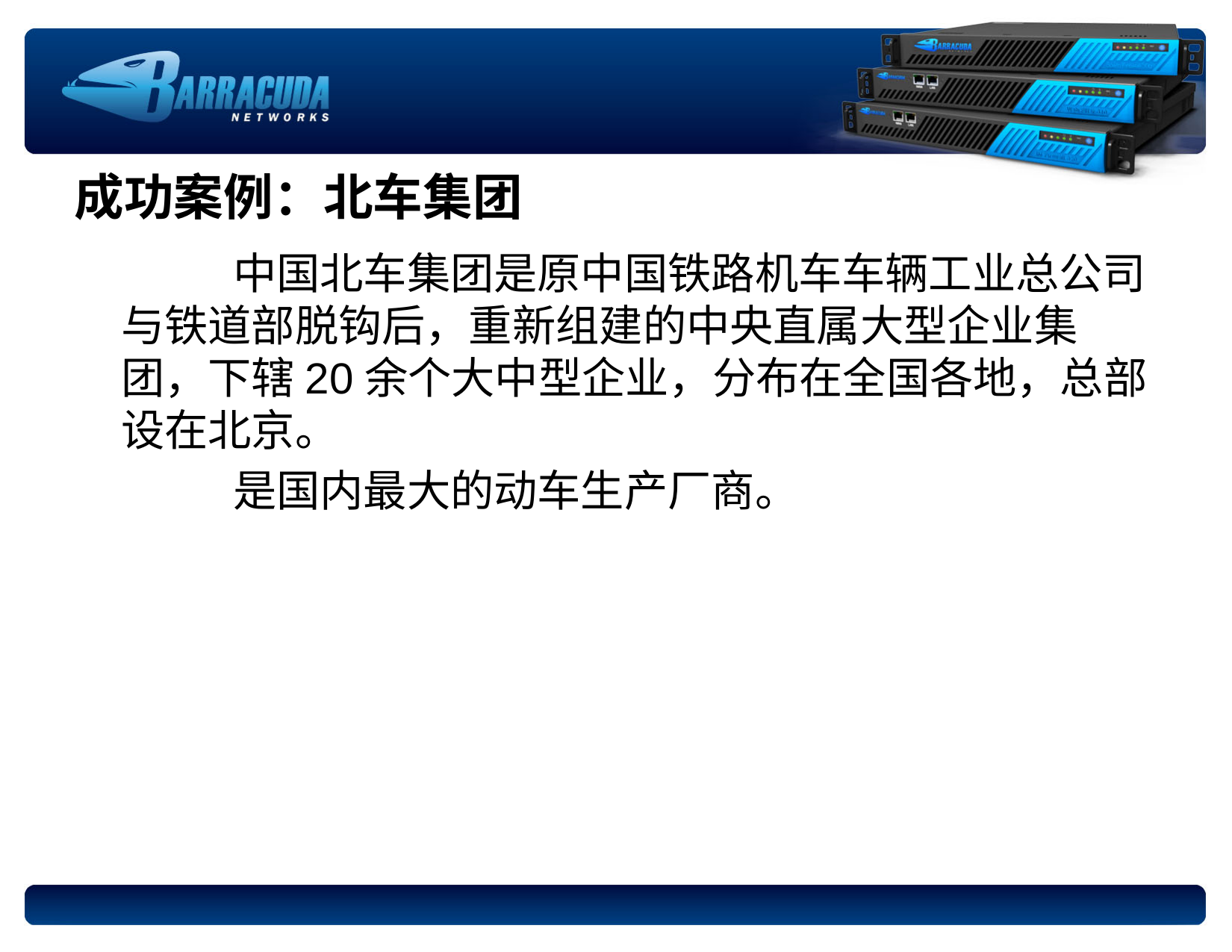

# 成功案例：北车集团
		中国北车集团是原中国铁路机车车辆工业总公司与铁道部脱钩后，重新组建的中央直属大型企业集团，下辖20余个大中型企业，分布在全国各地，总部设在北京。
		是国内最大的动车生产厂商。